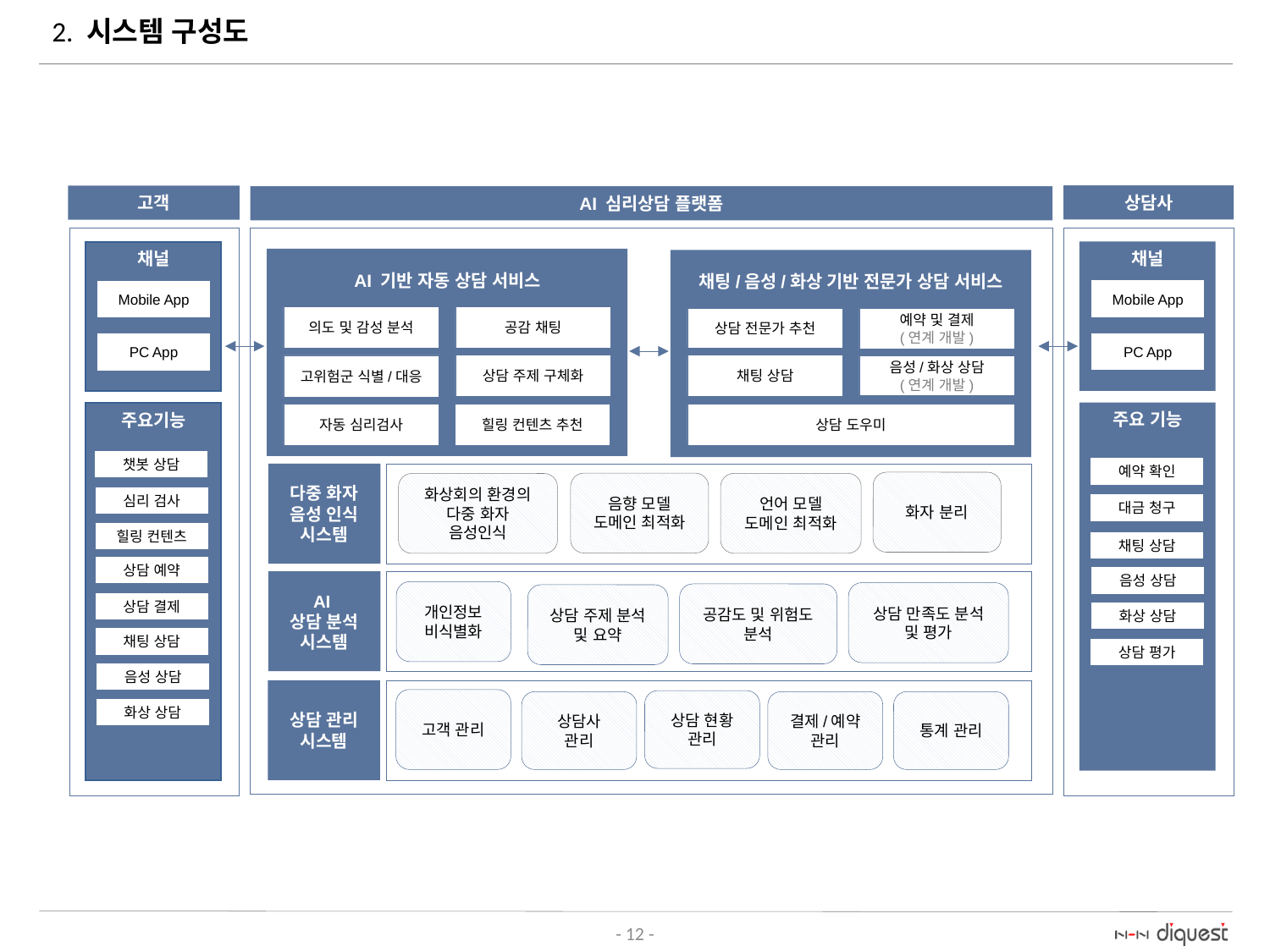

# 2. 시스템 구성도
상담사
고객
AI 심리상담 플랫폼

채널

채널

AI 기반 자동 상담 서비스

채팅/음성/화상 기반 전문가 상담 서비스

Mobile App
Mobile App
의도 및 감성 분석
공감 채팅
상담 전문가 추천
예약 및 결제
(연계 개발)
PC App
PC App
상담 주제 구체화
채팅 상담
고위험군 식별/대응
음성/화상 상담
(연계 개발)
주요 기능

주요기능

자동 심리검사
힐링 컨텐츠 추천
상담 도우미
챗봇 상담
예약 확인
다중 화자
음성 인식
시스템

화자 분리
음향 모델
도메인 최적화
언어 모델
도메인 최적화
화상회의 환경의
다중 화자
음성인식
심리 검사
대금 청구
힐링 컨텐츠
채팅 상담
상담 예약
음성 상담
AI
상담 분석
시스템

개인정보
비식별화
상담 만족도 분석 및 평가
공감도 및 위험도
분석
상담 주제 분석 및 요약
상담 결제
화상 상담
채팅 상담
상담 평가
음성 상담
상담 관리
시스템

고객 관리
상담 현황
관리
상담사
관리
결제/예약
관리
통계 관리
화상 상담
- 12 -